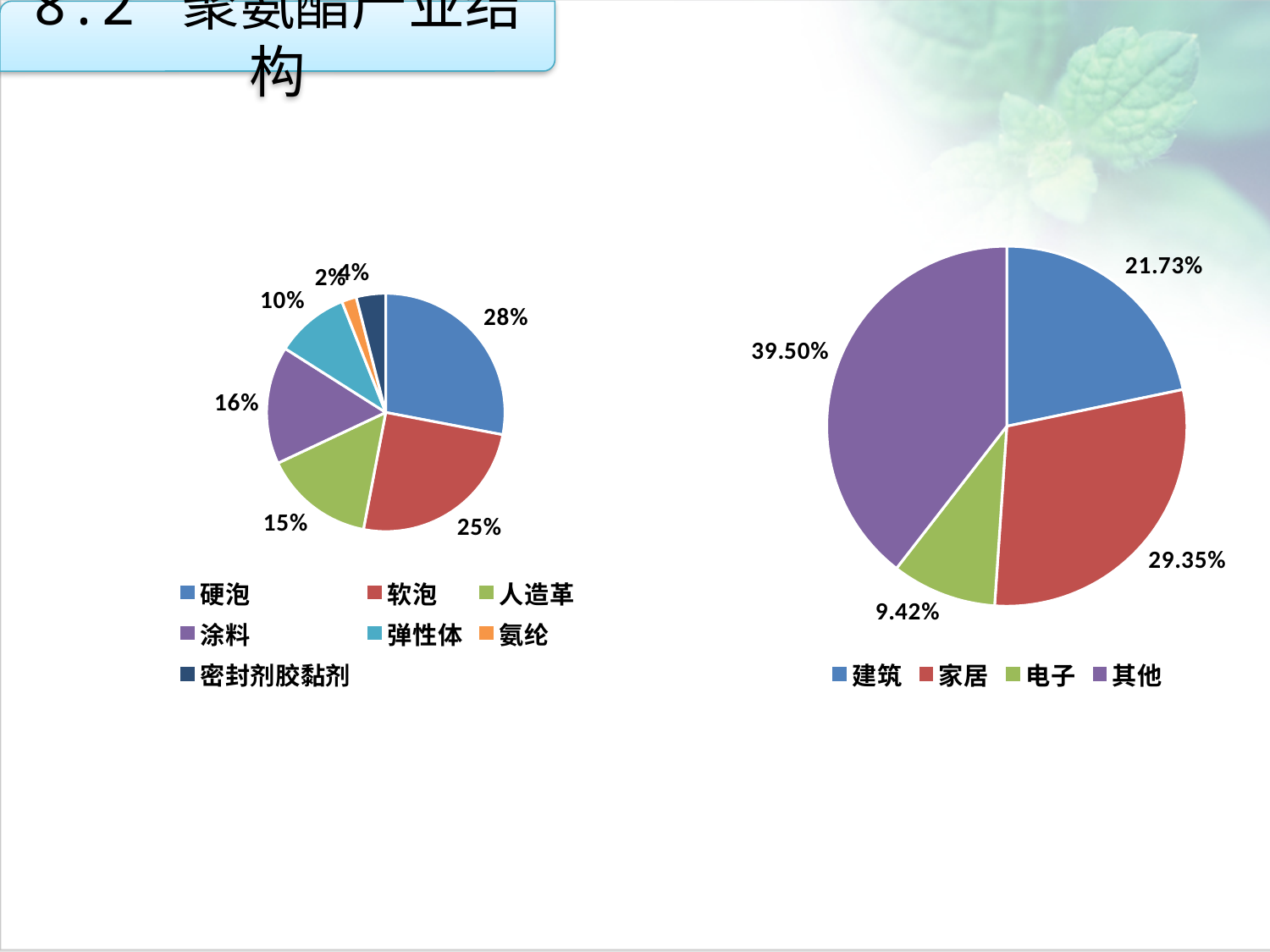

8.2 聚氨酯产业结构

### Chart

| Category |  |
|---|---|
| 建筑 | 0.2173 |
| 家居 | 0.2935 |
| 电子 | 0.0942 |
| 其他 | 0.395 |

### Chart

| Category |  |
|---|---|
| 硬泡 | 0.28 |
| 软泡 | 0.25 |
| 人造革 | 0.15 |
| 涂料 | 0.16 |
| 弹性体 | 0.1 |
| 氨纶 | 0.02 |
| 密封剂胶黏剂 | 0.04 |